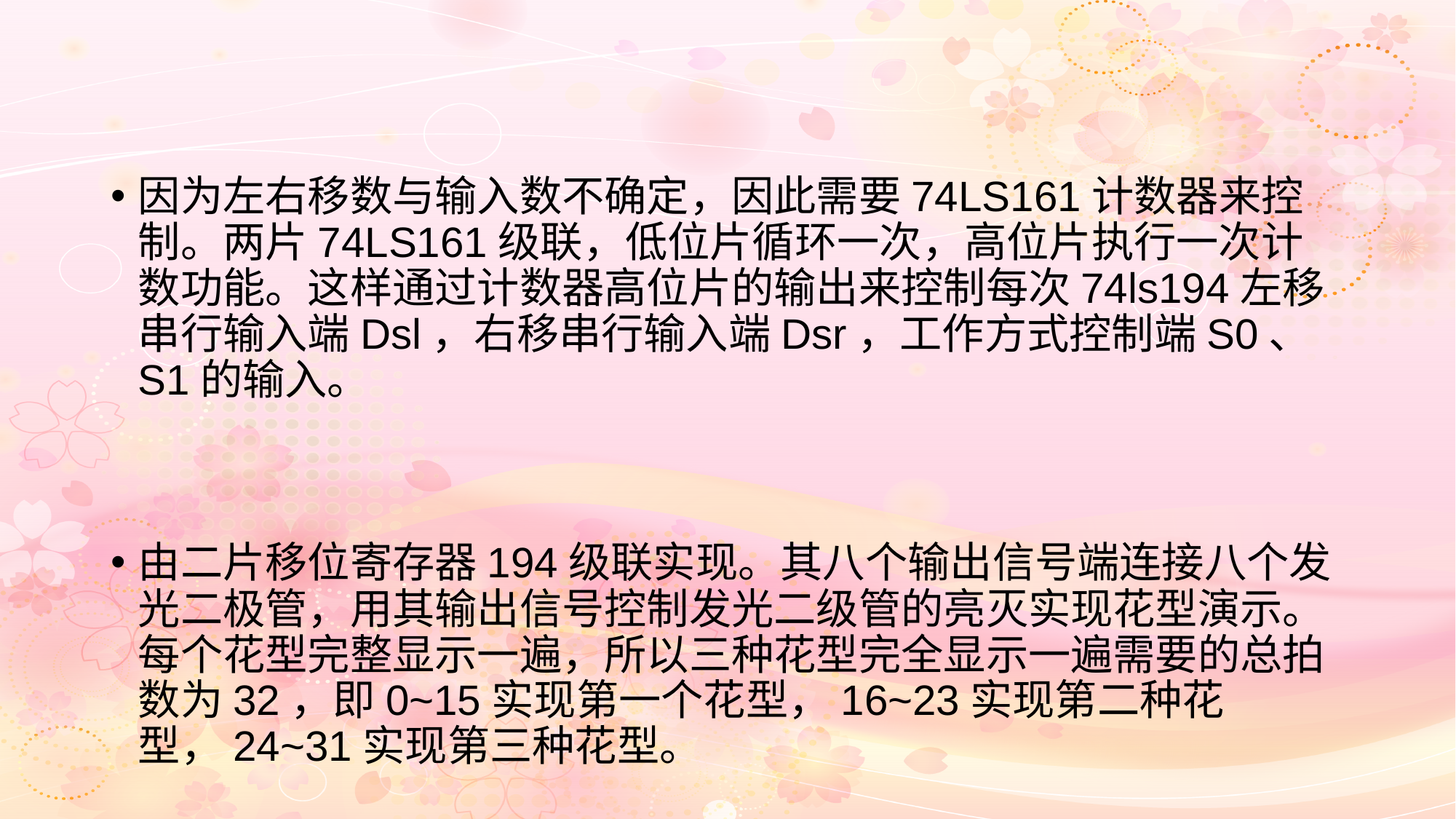

因为左右移数与输入数不确定，因此需要74LS161计数器来控制。两片74LS161级联，低位片循环一次，高位片执行一次计数功能。这样通过计数器高位片的输出来控制每次74ls194左移串行输入端Dsl，右移串行输入端Dsr，工作方式控制端S0、S1的输入。

由二片移位寄存器194级联实现。其八个输出信号端连接八个发光二极管，用其输出信号控制发光二级管的亮灭实现花型演示。每个花型完整显示一遍，所以三种花型完全显示一遍需要的总拍数为32，即0~15实现第一个花型，16~23实现第二种花型，24~31实现第三种花型。